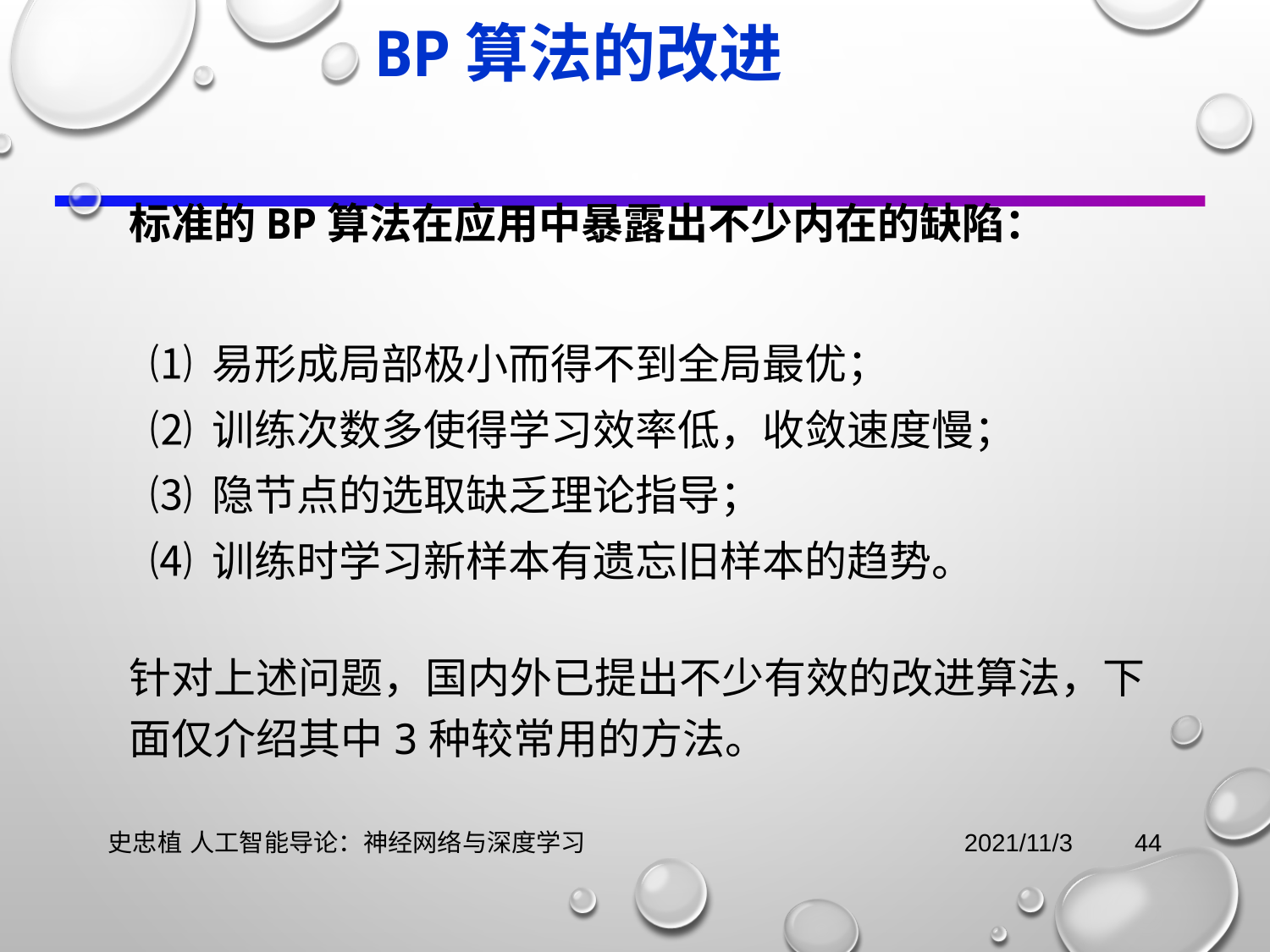

# BP算法的改进
标准的BP算法在应用中暴露出不少内在的缺陷：
⑴ 易形成局部极小而得不到全局最优；
⑵ 训练次数多使得学习效率低，收敛速度慢；
⑶ 隐节点的选取缺乏理论指导；
⑷ 训练时学习新样本有遗忘旧样本的趋势。
针对上述问题，国内外已提出不少有效的改进算法，下面仅介绍其中3种较常用的方法。
史忠植 人工智能导论：神经网络与深度学习
2021/11/3
44